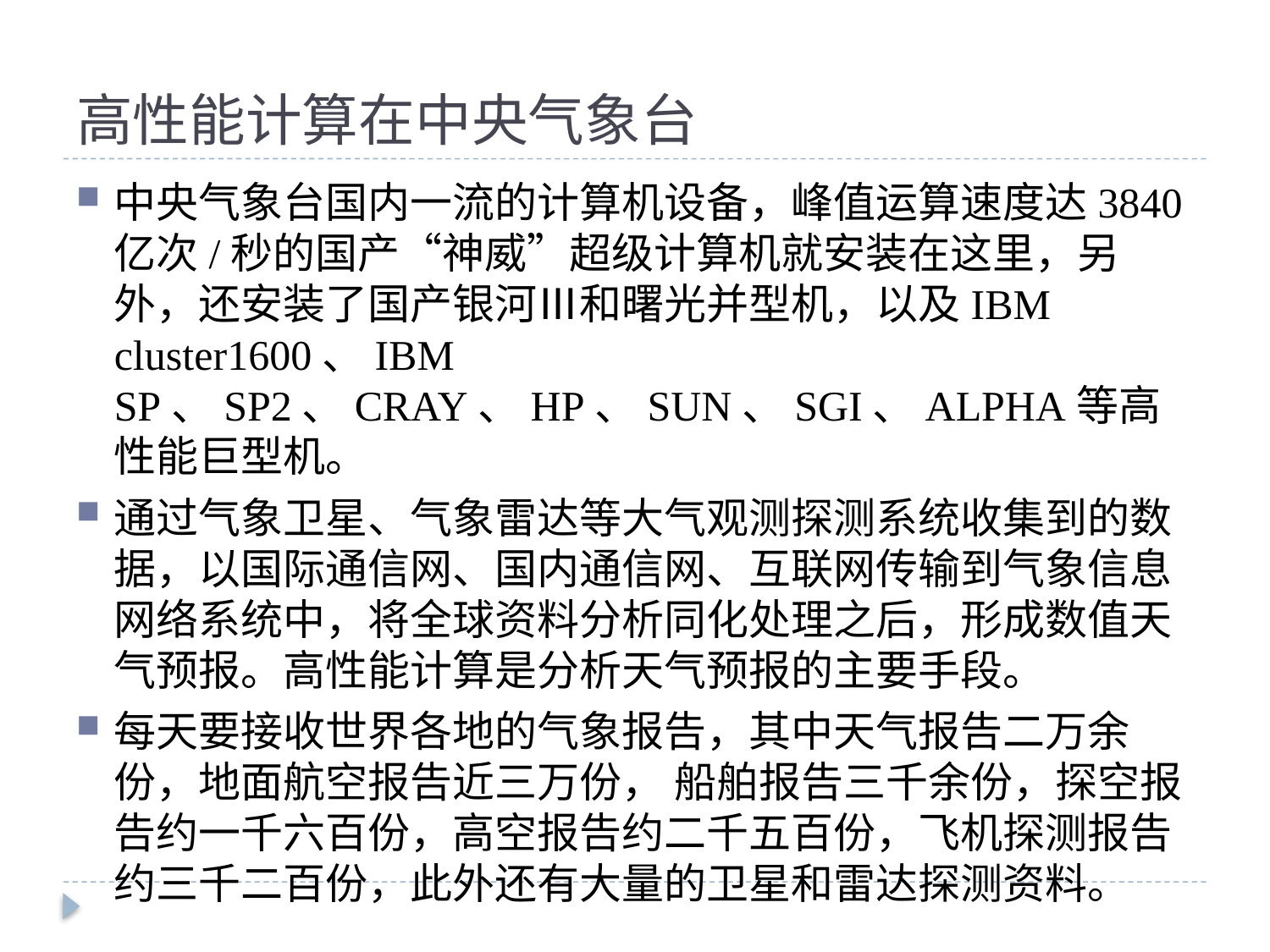

# 高性能计算在中央气象台
中央气象台国内一流的计算机设备，峰值运算速度达3840亿次/秒的国产“神威”超级计算机就安装在这里，另外，还安装了国产银河Ⅲ和曙光并型机，以及IBM cluster1600、IBM SP、SP2、CRAY、HP、SUN、SGI、ALPHA等高性能巨型机。
通过气象卫星、气象雷达等大气观测探测系统收集到的数据，以国际通信网、国内通信网、互联网传输到气象信息网络系统中，将全球资料分析同化处理之后，形成数值天气预报。高性能计算是分析天气预报的主要手段。
每天要接收世界各地的气象报告，其中天气报告二万余份，地面航空报告近三万份， 船舶报告三千余份，探空报告约一千六百份，高空报告约二千五百份，飞机探测报告约三千二百份，此外还有大量的卫星和雷达探测资料。